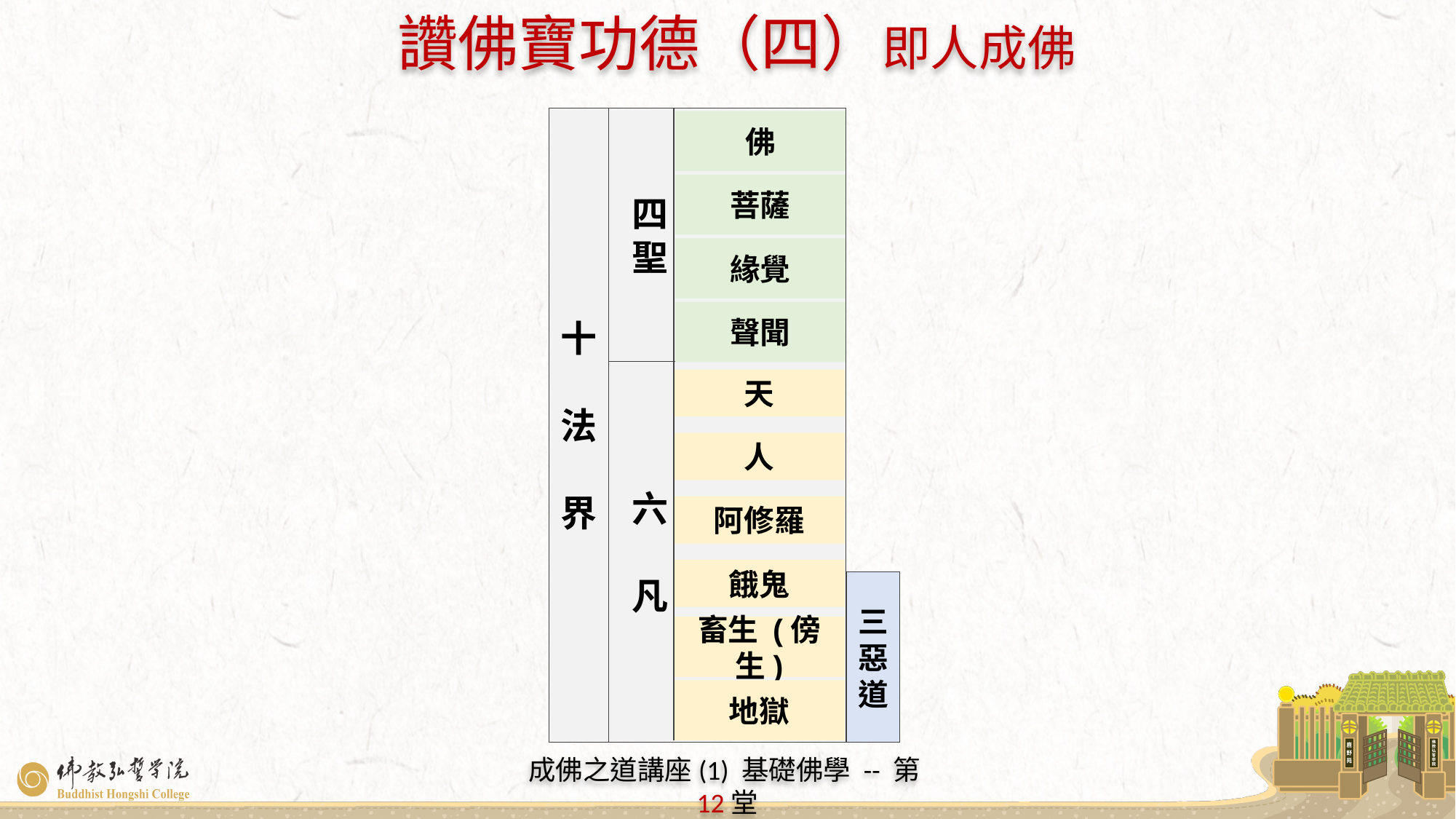

十

法

界
 四
 聖
佛
菩薩
緣覺
聲聞
 六

 凡
天
人
阿修羅
餓鬼
畜生 (傍生)
地獄
三
惡
道